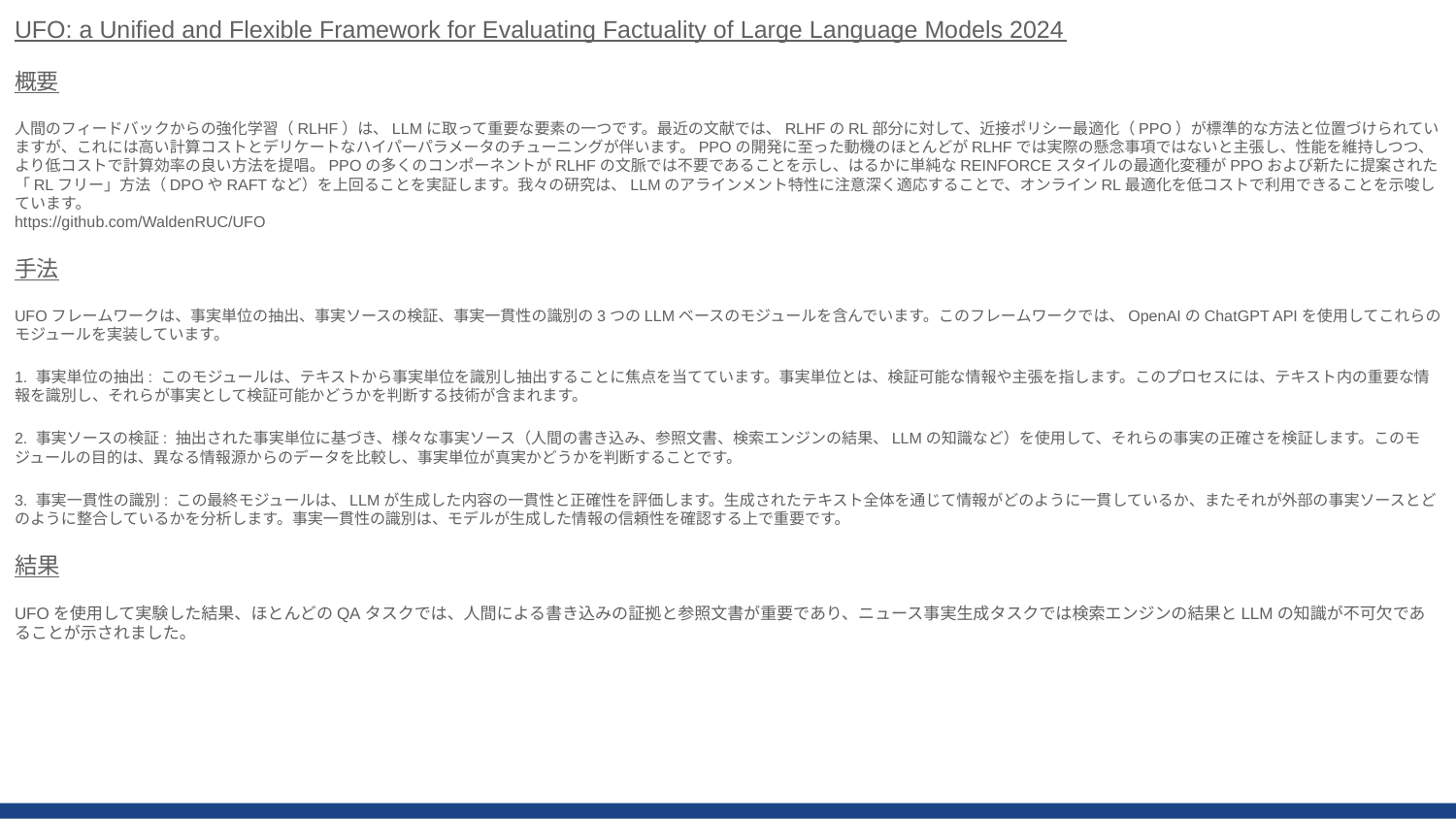

UFO: a Unified and Flexible Framework for Evaluating Factuality of Large Language Models 2024
概要
人間のフィードバックからの強化学習（RLHF）は、LLMに取って重要な要素の一つです。最近の文献では、RLHFのRL部分に対して、近接ポリシー最適化（PPO）が標準的な方法と位置づけられていますが、これには高い計算コストとデリケートなハイパーパラメータのチューニングが伴います。PPOの開発に至った動機のほとんどがRLHFでは実際の懸念事項ではないと主張し、性能を維持しつつ、より低コストで計算効率の良い方法を提唱。PPOの多くのコンポーネントがRLHFの文脈では不要であることを示し、はるかに単純なREINFORCEスタイルの最適化変種がPPOおよび新たに提案された「RLフリー」方法（DPOやRAFTなど）を上回ることを実証します。我々の研究は、LLMのアラインメント特性に注意深く適応することで、オンラインRL最適化を低コストで利用できることを示唆しています。
https://github.com/WaldenRUC/UFO
手法
UFOフレームワークは、事実単位の抽出、事実ソースの検証、事実一貫性の識別の3つのLLMベースのモジュールを含んでいます。このフレームワークでは、OpenAIのChatGPT APIを使用してこれらのモジュールを実装しています。
1. 事実単位の抽出: このモジュールは、テキストから事実単位を識別し抽出することに焦点を当てています。事実単位とは、検証可能な情報や主張を指します。このプロセスには、テキスト内の重要な情報を識別し、それらが事実として検証可能かどうかを判断する技術が含まれます。
2. 事実ソースの検証: 抽出された事実単位に基づき、様々な事実ソース（人間の書き込み、参照文書、検索エンジンの結果、LLMの知識など）を使用して、それらの事実の正確さを検証します。このモジュールの目的は、異なる情報源からのデータを比較し、事実単位が真実かどうかを判断することです。
3. 事実一貫性の識別: この最終モジュールは、LLMが生成した内容の一貫性と正確性を評価します。生成されたテキスト全体を通じて情報がどのように一貫しているか、またそれが外部の事実ソースとどのように整合しているかを分析します。事実一貫性の識別は、モデルが生成した情報の信頼性を確認する上で重要です。
結果
UFOを使用して実験した結果、ほとんどのQAタスクでは、人間による書き込みの証拠と参照文書が重要であり、ニュース事実生成タスクでは検索エンジンの結果とLLMの知識が不可欠であることが示されました。